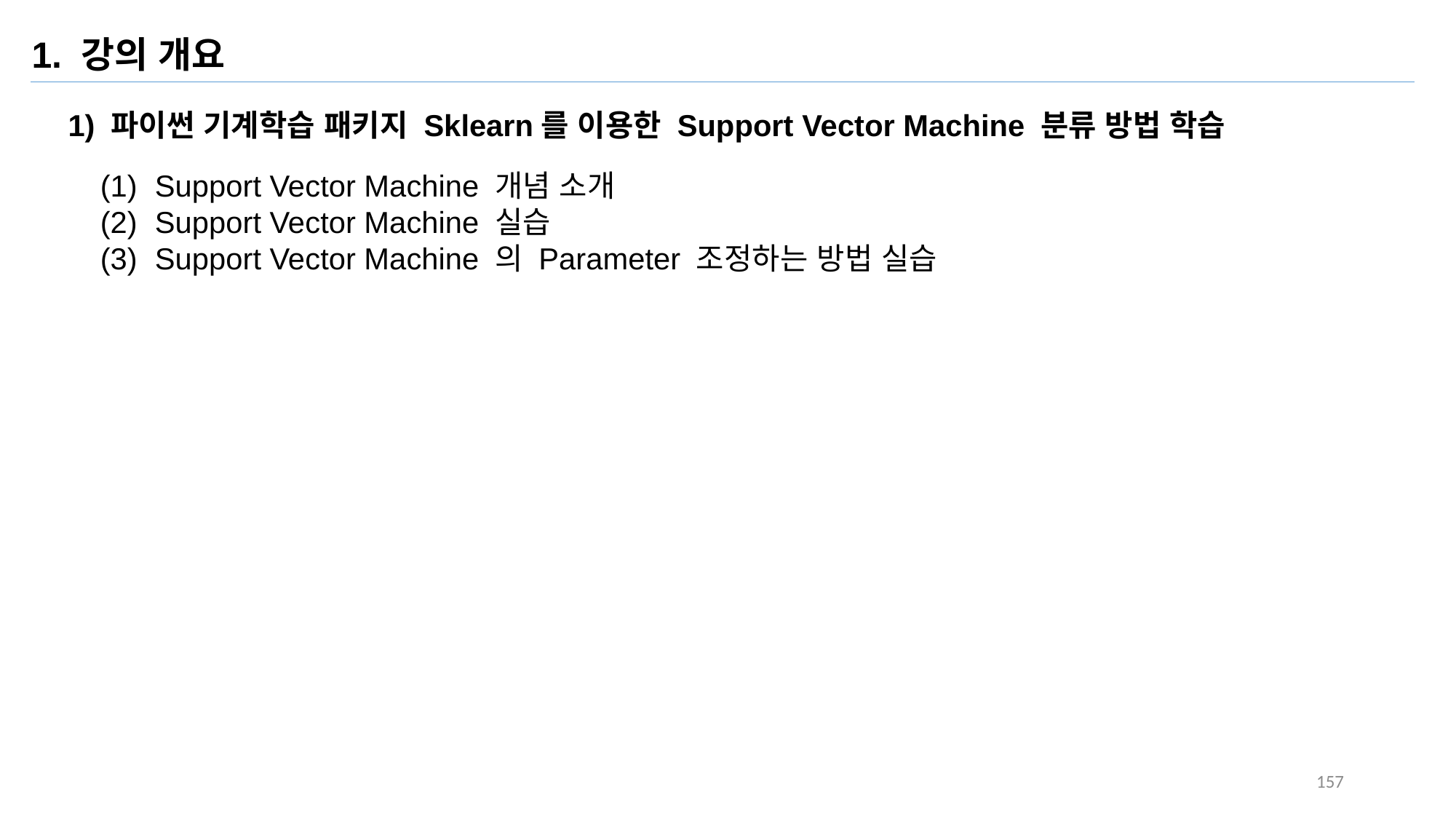

1. 강의 개요
1) 파이썬 기계학습 패키지 Sklearn를 이용한 Support Vector Machine 분류 방법 학습
Support Vector Machine 개념 소개
Support Vector Machine 실습
Support Vector Machine 의 Parameter 조정하는 방법 실습
157